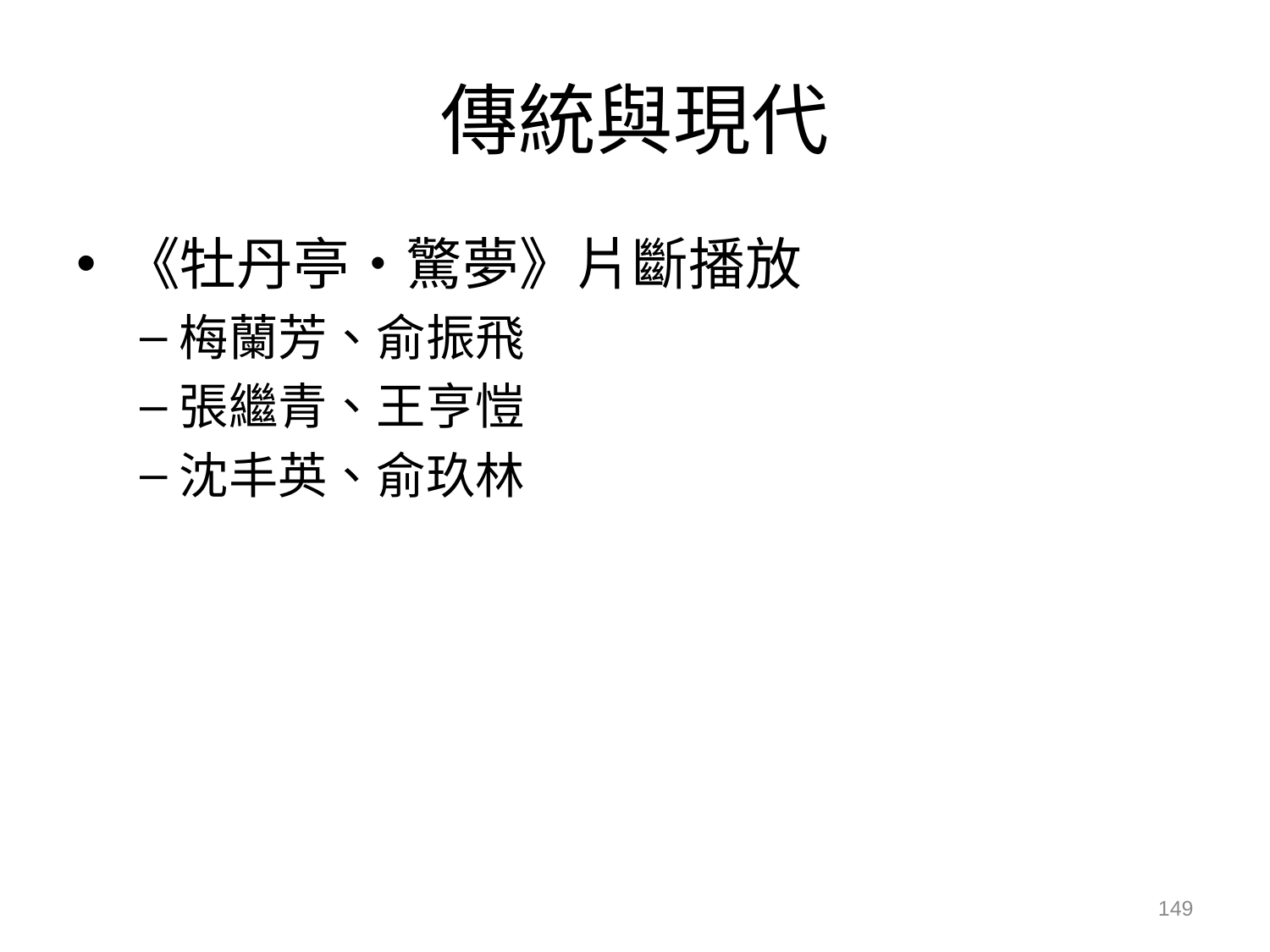

# 傳統與現代
《牡丹亭‧驚夢》片斷播放
梅蘭芳、俞振飛
張繼青、王亨愷
沈丰英、俞玖林
149